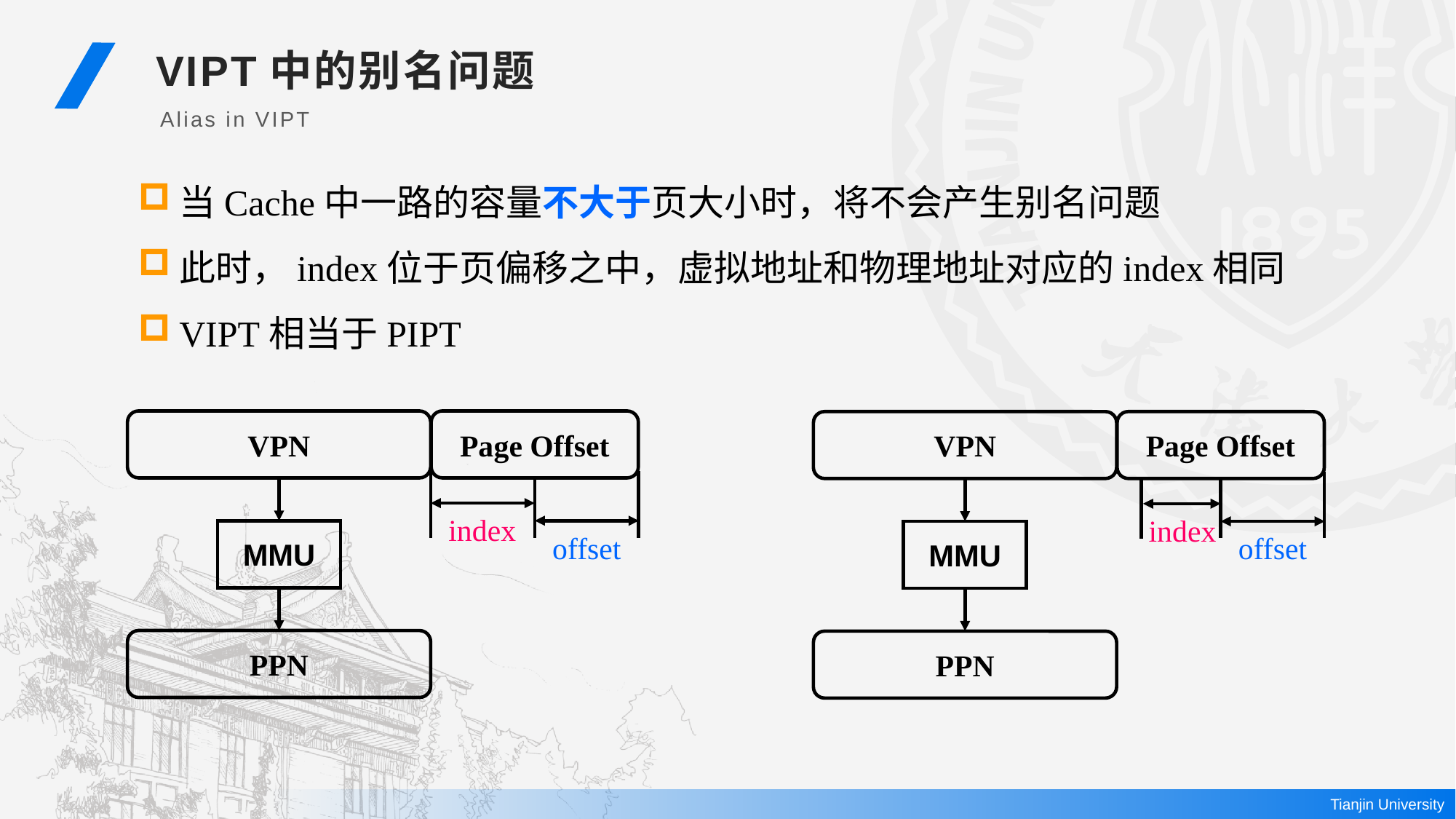

VIPT中的别名问题
Alias in VIPT
当Cache中一路的容量不大于页大小时，将不会产生别名问题
此时，index位于页偏移之中，虚拟地址和物理地址对应的index相同
VIPT相当于PIPT
VPN
Page Offset
VPN
Page Offset
index
index
MMU
MMU
offset
offset
PPN
PPN